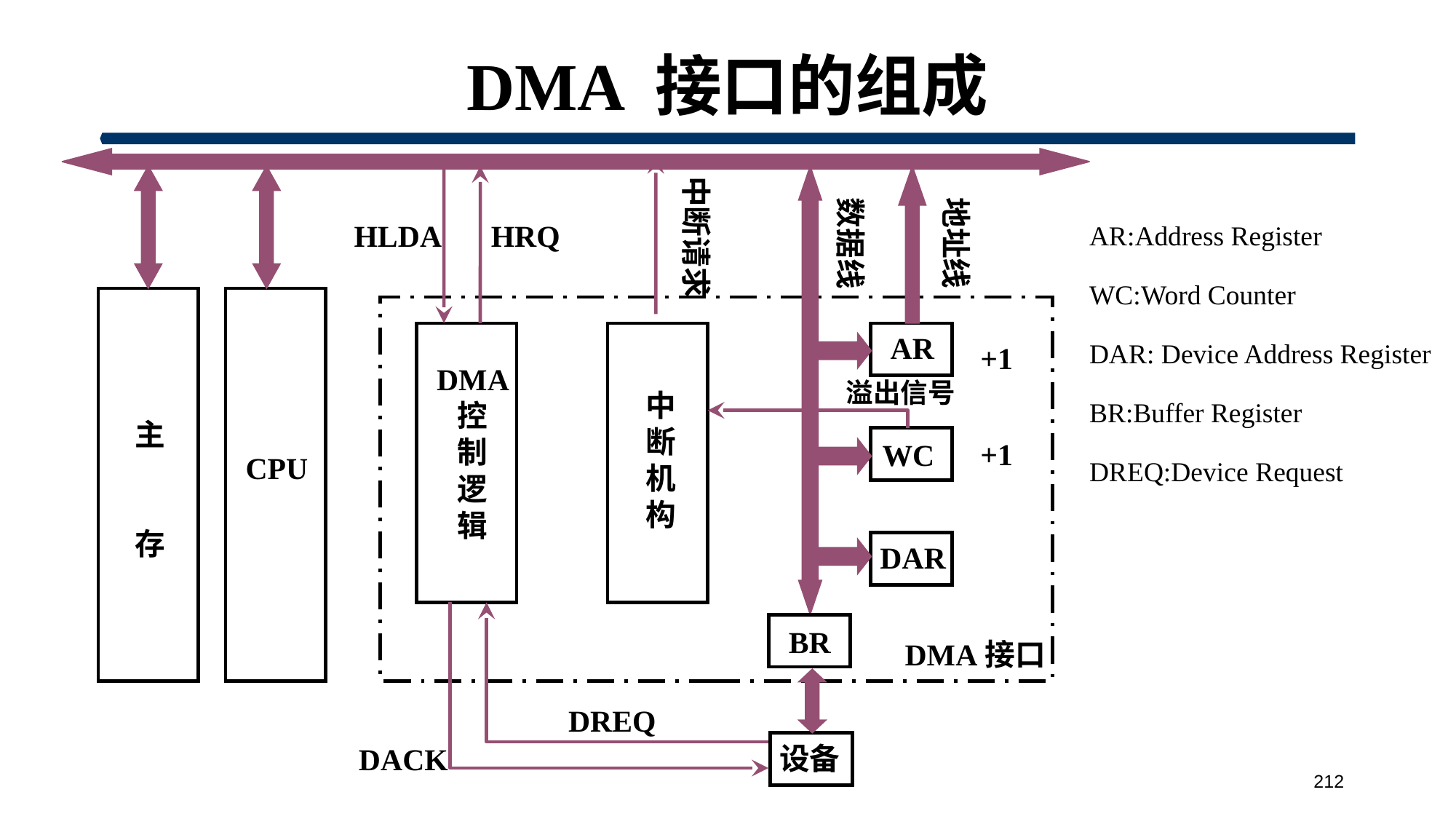

# DMA 接口的组成

主

存

CPU

DMA接口

中断请求

HLDA

HRQ

数据线

地址线
AR:Address Register
WC:Word Counter
DAR: Device Address Register
BR:Buffer Register
DREQ:Device Request

DMA
  控
  制
  逻
  辑

  中
  断
  机
  构

AR
+1
溢出信号

WC
+1

DAR

DACK

DREQ

BR

设备
212